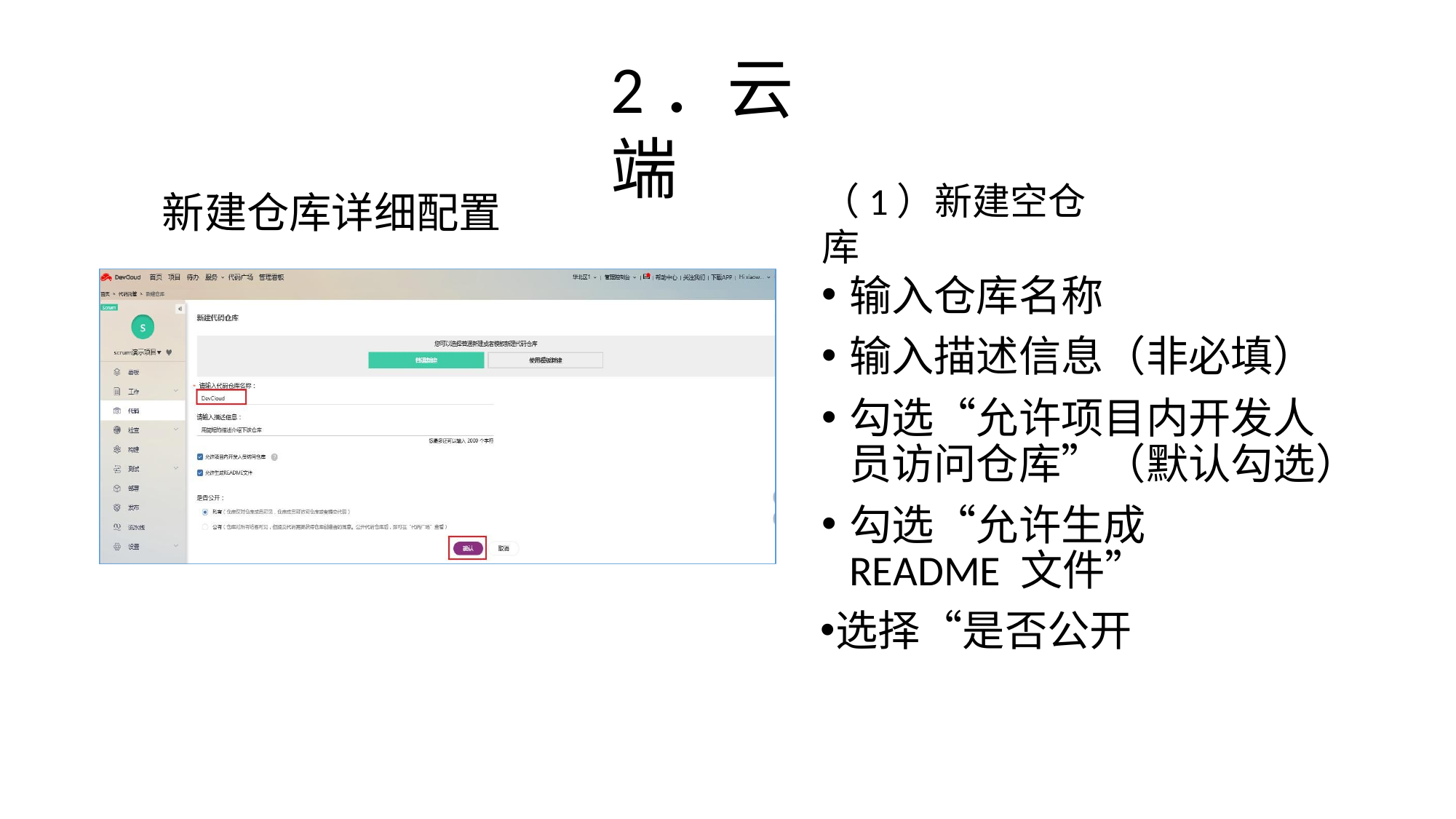

# 2．云端
（1）新建空仓库
新建仓库详细配置
输入仓库名称
输入描述信息（非必填）
勾选“允许项目内开发人 员访问仓库”（默认勾选）
勾选“允许生成README 文件”
选择“是否公开